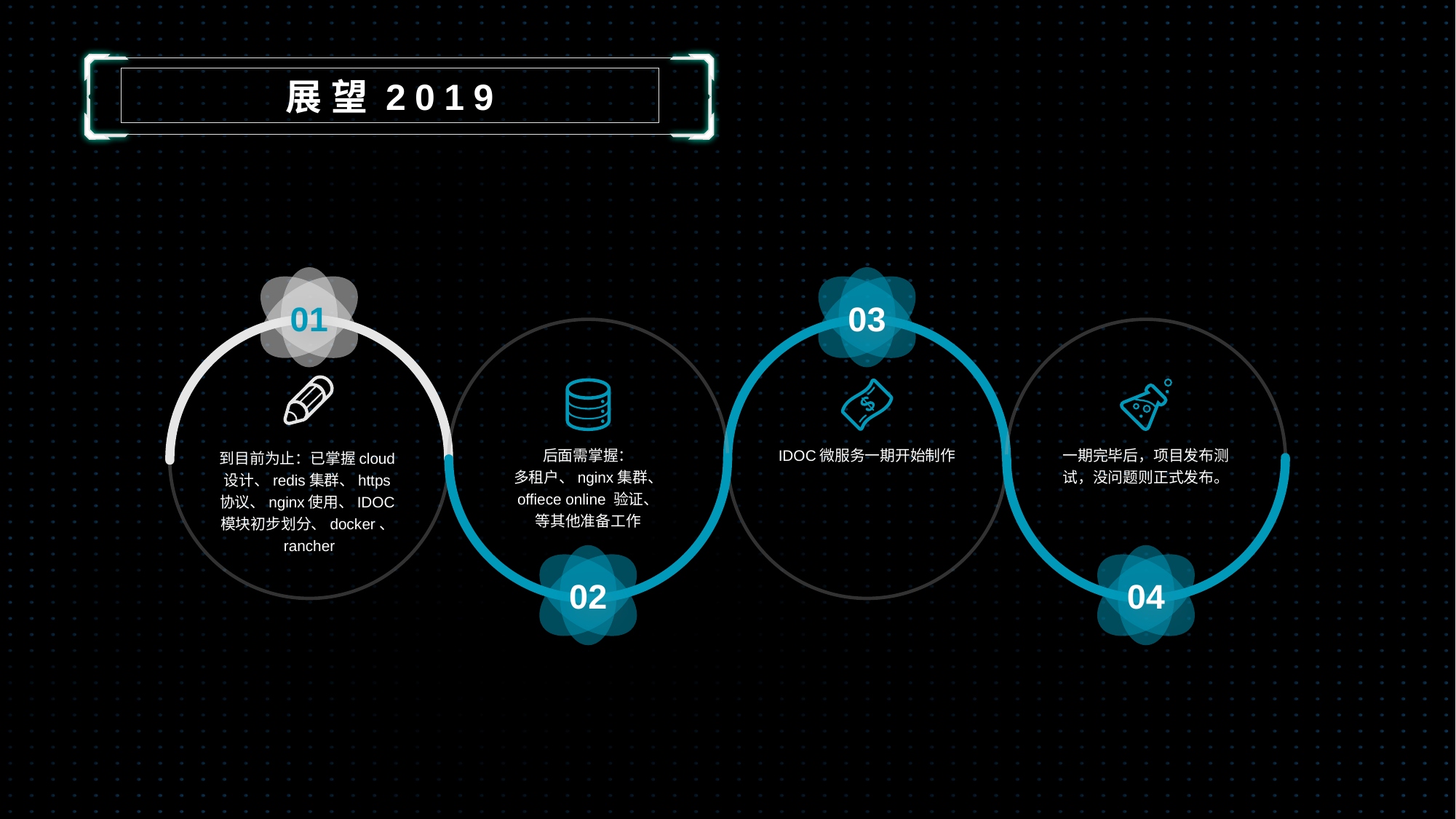

展望2019

01

03

到目前为止：已掌握cloud设计、redis集群、https协议、nginx使用、IDOC模块初步划分、docker、rancher

后面需掌握：
多租户、nginx集群、
offiece online 验证、
等其他准备工作

一期完毕后，项目发布测试，没问题则正式发布。

IDOC微服务一期开始制作

02

04